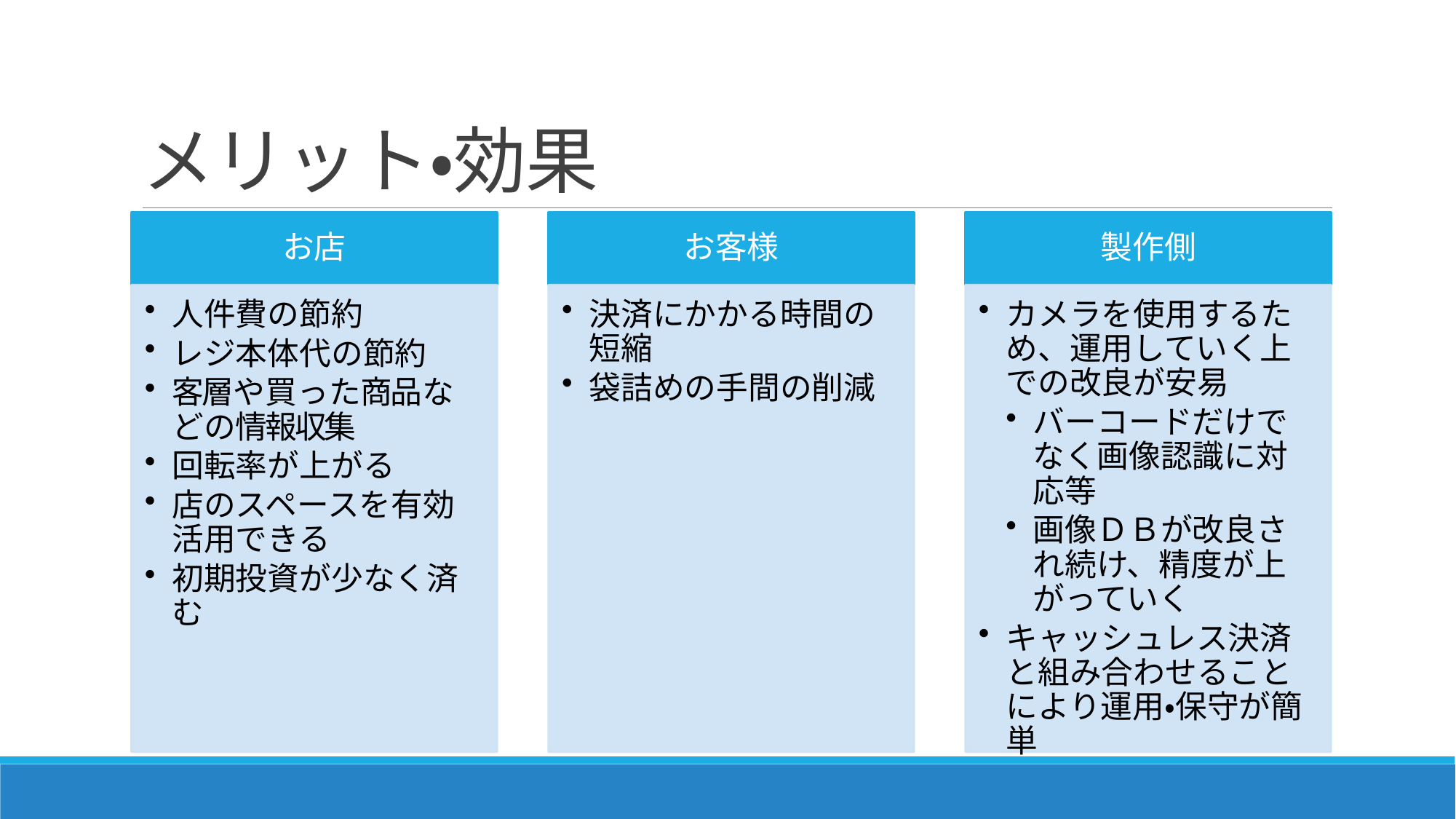

# メリット・効果
お店
人件費の節約
レジ本体代の節約
客層や買った商品などの情報収集
回転率が上がる
店のスペースを有効活用できる
初期投資が少なく済む
お客様
決済にかかる時間の短縮
袋詰めの手間の削減
製作側
カメラを使用するため、運用していく上での改良が安易
バーコードだけでなく画像認識に対応等
画像ＤＢが改良され続け、精度が上がっていく
キャッシュレス決済と組み合わせることにより運用・保守が簡単